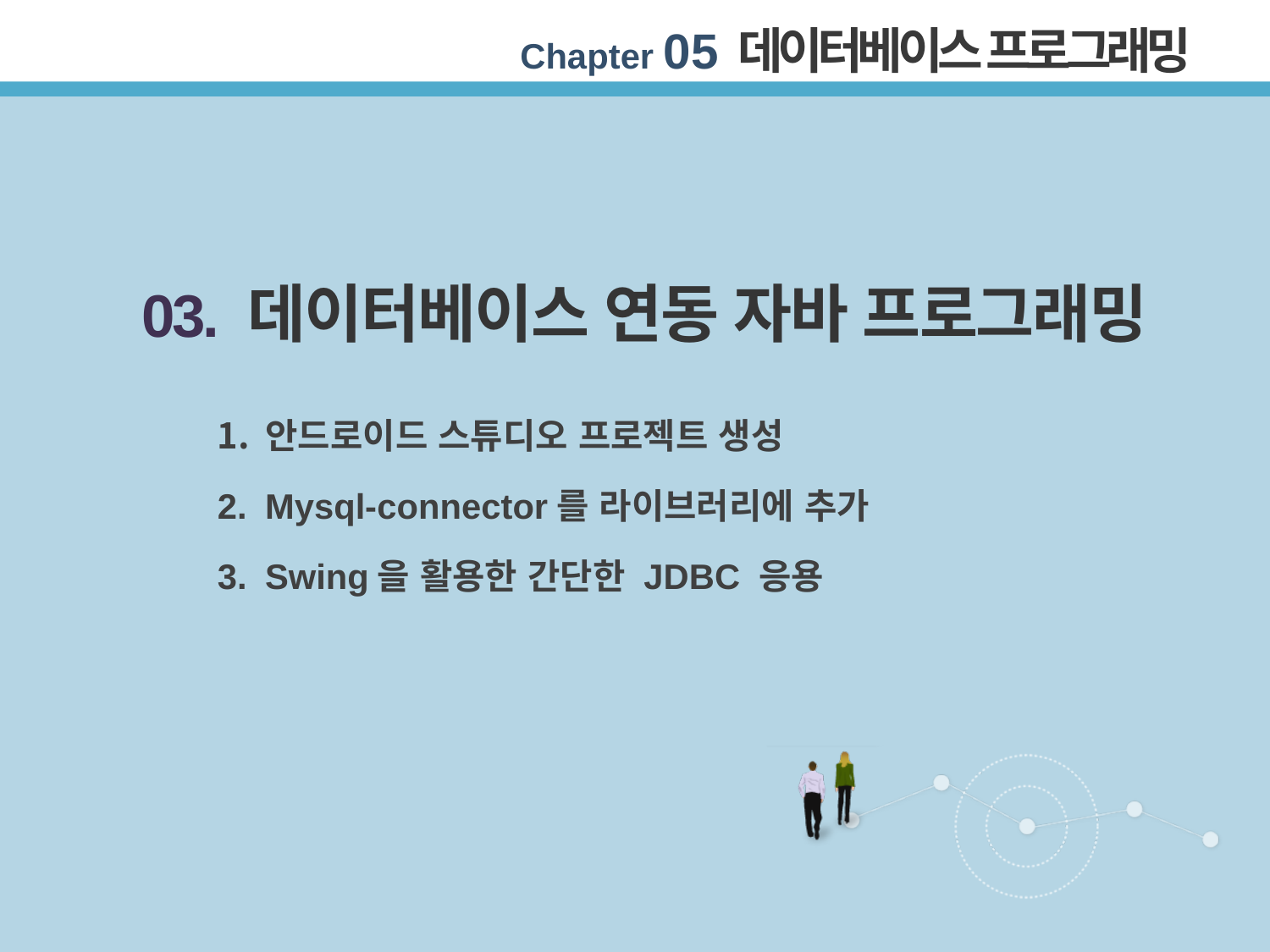

03. 데이터베이스 연동 자바 프로그래밍
안드로이드 스튜디오 프로젝트 생성
Mysql-connector를 라이브러리에 추가
Swing을 활용한 간단한 JDBC 응용